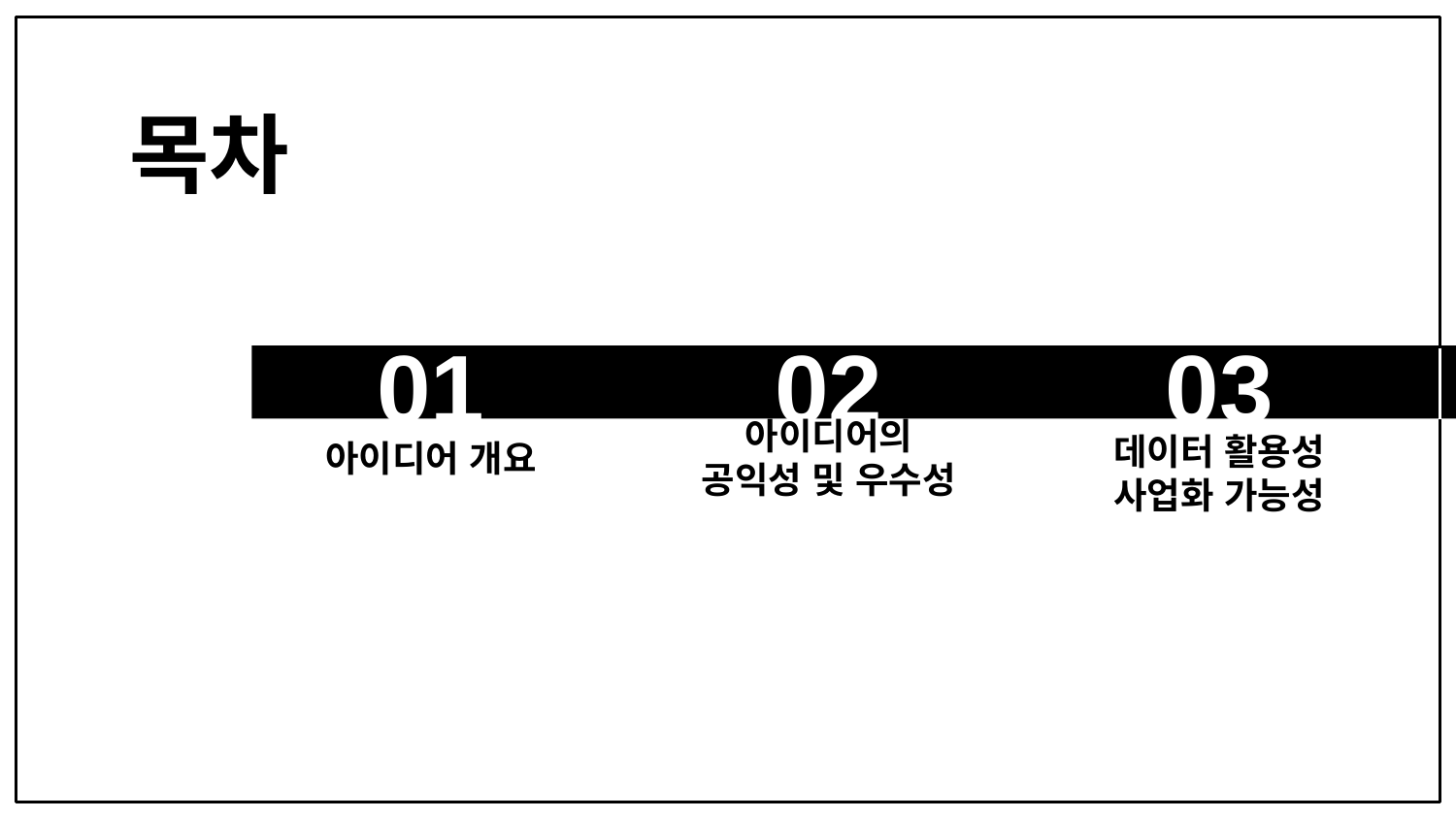

# 목차

01
02
03
아이디어의
공익성 및 우수성
아이디어 개요
데이터 활용성
사업화 가능성